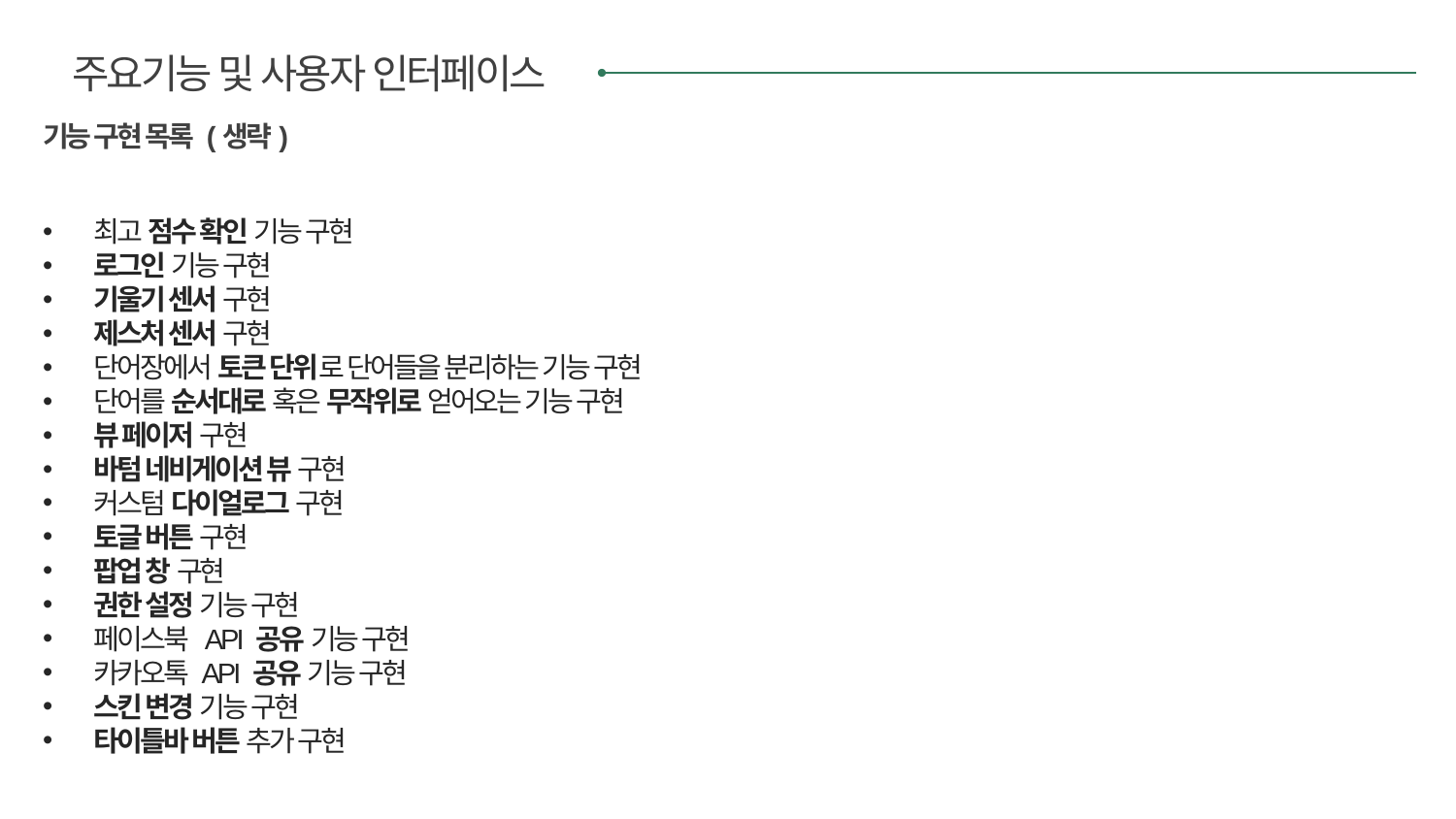

주요기능 및 사용자 인터페이스
기능 구현 목록 (생략)
 최고 점수 확인 기능 구현
 로그인 기능 구현
 기울기 센서 구현
 제스처 센서 구현
 단어장에서 토큰 단위로 단어들을 분리하는 기능 구현
 단어를 순서대로 혹은 무작위로 얻어오는 기능 구현
 뷰 페이저 구현
 바텀 네비게이션 뷰 구현
 커스텀 다이얼로그 구현
 토글 버튼 구현
 팝업 창 구현
 권한 설정 기능 구현
 페이스북 API 공유 기능 구현
 카카오톡 API 공유 기능 구현
 스킨 변경 기능 구현
 타이틀바 버튼 추가 구현